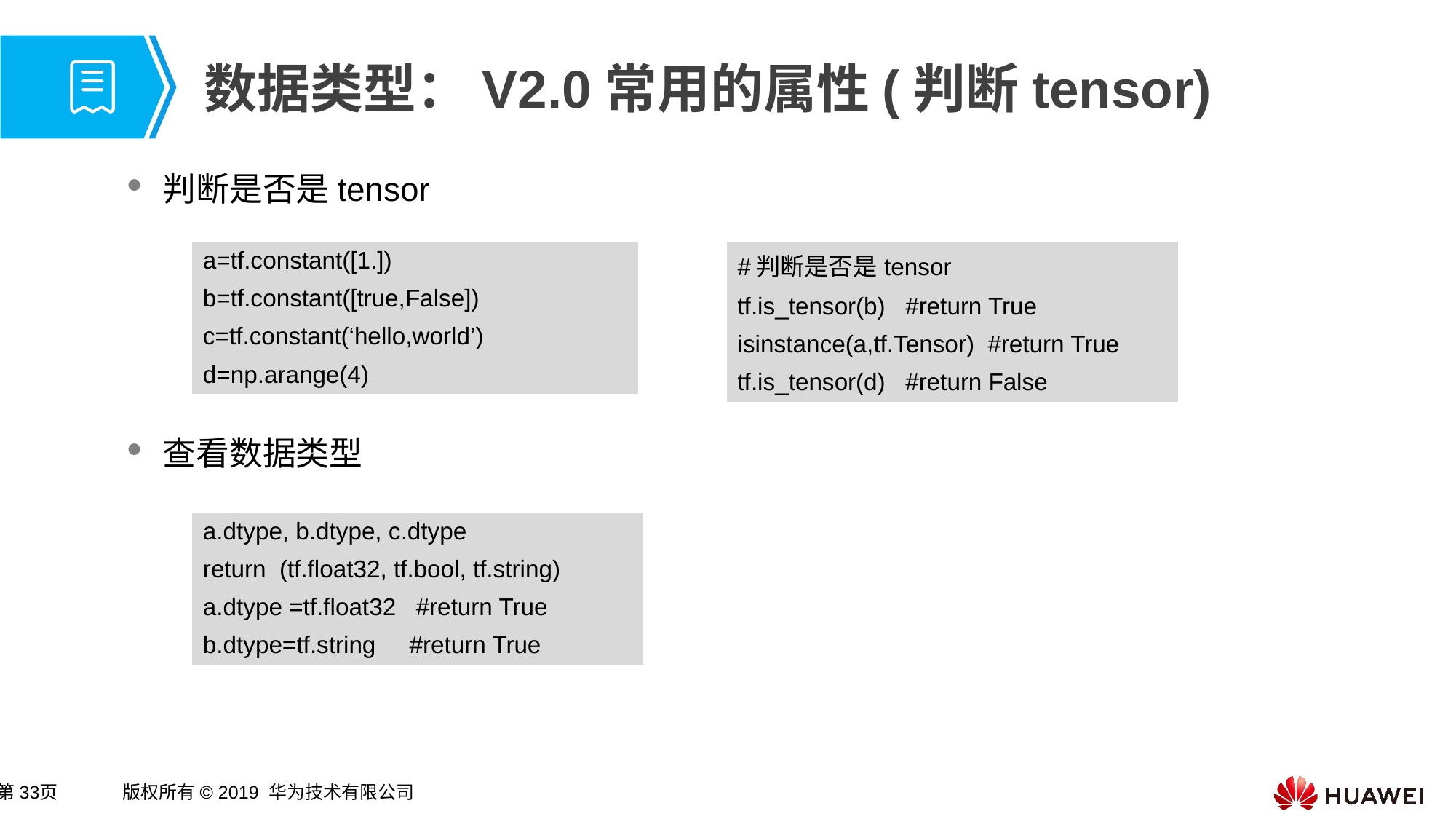

# 数据类型：V2.0常用的属性(判断tensor)
判断是否是tensor

查看数据类型

| a=tf.constant([1.]) |
| --- |
| b=tf.constant([true,False]) |
| c=tf.constant(‘hello,world’) |
| d=np.arange(4) |
| #判断是否是tensor |
| --- |
| tf.is\_tensor(b) #return True |
| isinstance(a,tf.Tensor) #return True |
| tf.is\_tensor(d) #return False |
| a.dtype, b.dtype, c.dtype |
| --- |
| return (tf.float32, tf.bool, tf.string) |
| a.dtype =tf.float32 #return True |
| b.dtype=tf.string #return True |